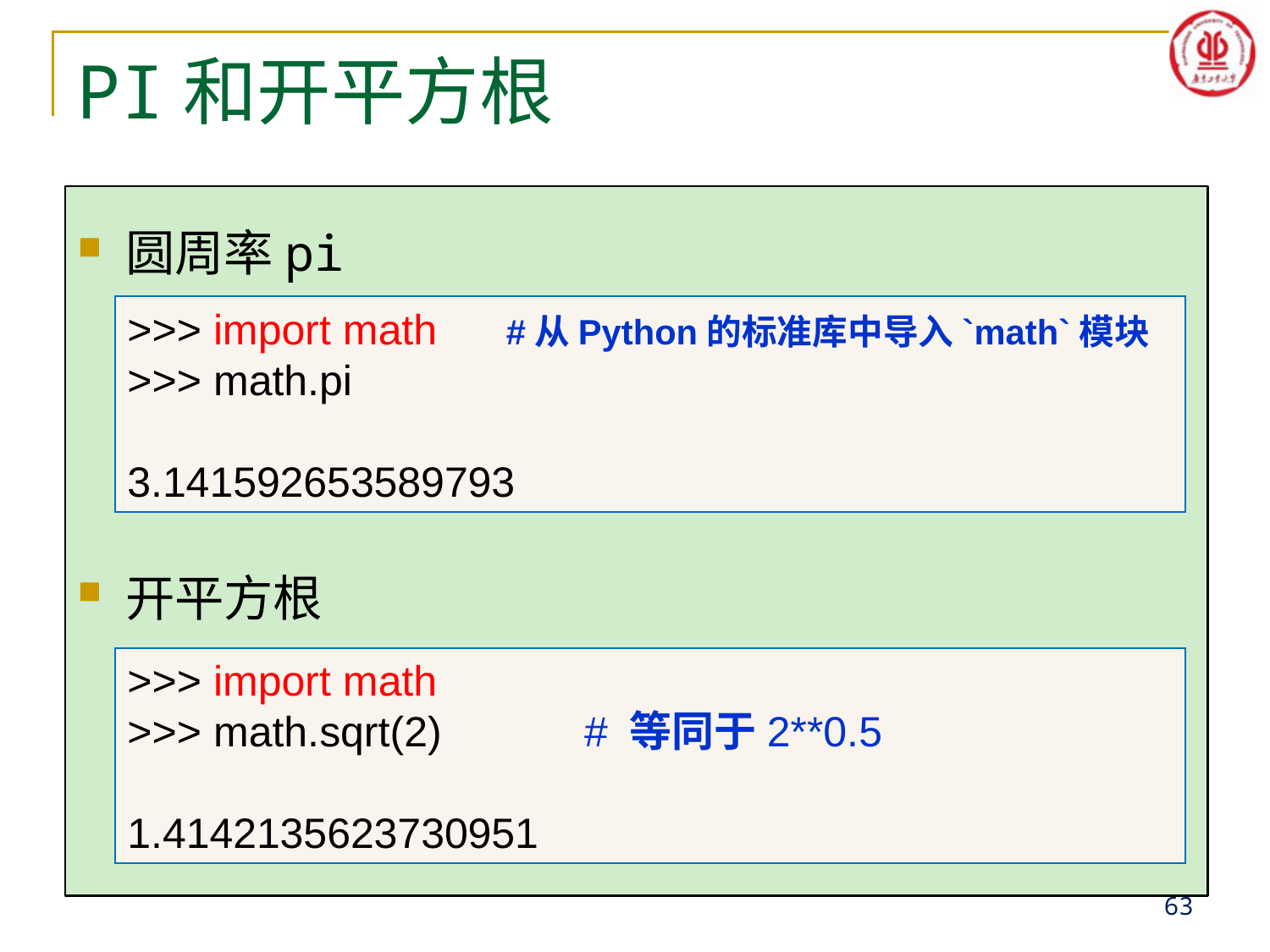

# PI和开平方根
圆周率pi

开平方根
>>> import math      #从Python的标准库中导入`math`模块
>>> math.pi

3.141592653589793
>>> import math
>>> math.sqrt(2)            # 等同于2**0.5

1.4142135623730951
63